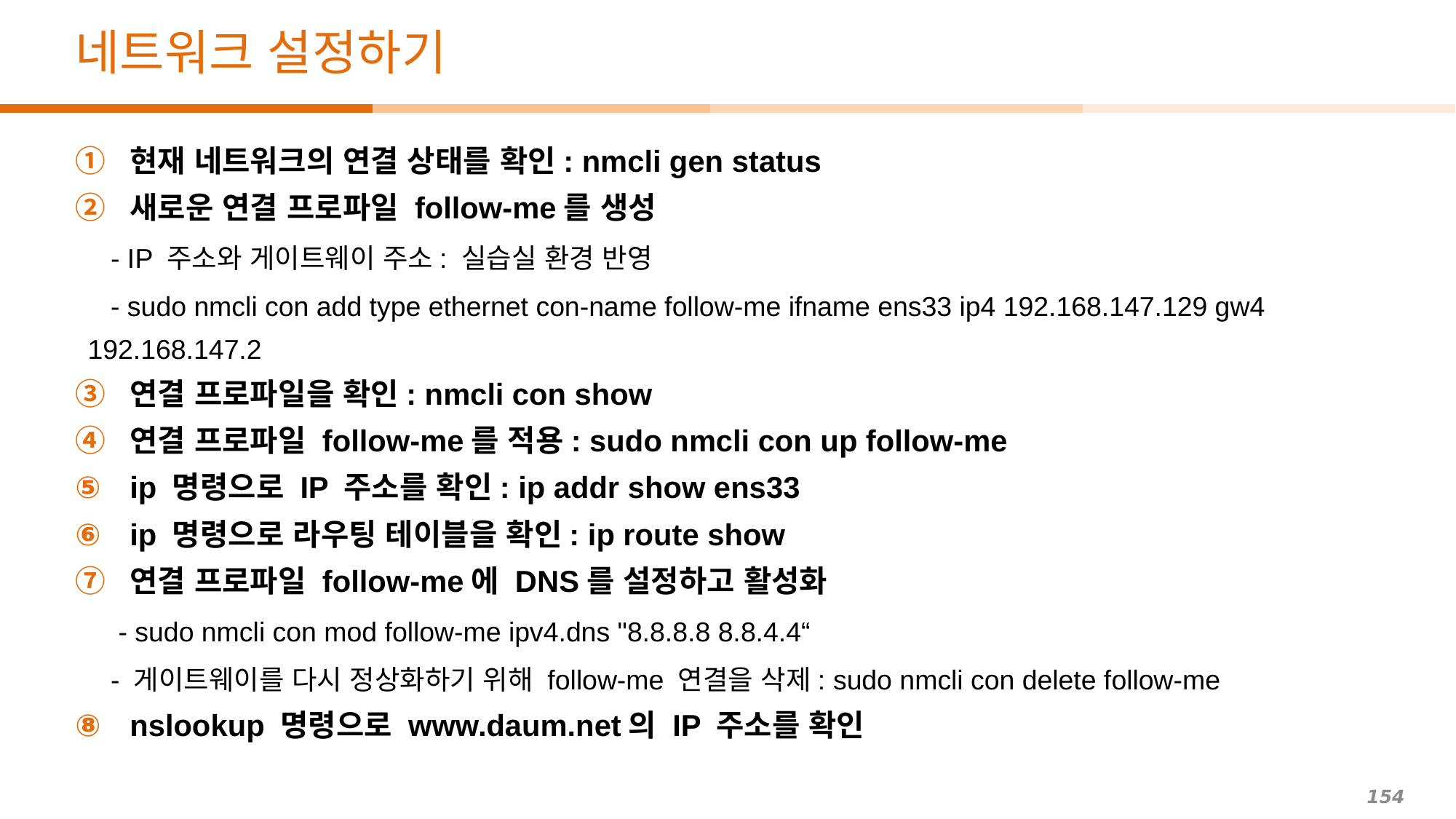

# 네트워크 설정하기
현재 네트워크의 연결 상태를 확인: nmcli gen status
새로운 연결 프로파일 follow-me를 생성
   - IP 주소와 게이트웨이 주소: 실습실 환경 반영
   - sudo nmcli con add type ethernet con-name follow-me ifname ens33 ip4 192.168.147.129 gw4 192.168.147.2
연결 프로파일을 확인: nmcli con show
연결 프로파일 follow-me를 적용: sudo nmcli con up follow-me
ip 명령으로 IP 주소를 확인: ip addr show ens33
ip 명령으로 라우팅 테이블을 확인: ip route show
연결 프로파일 follow-me에 DNS를 설정하고 활성화
    - sudo nmcli con mod follow-me ipv4.dns "8.8.8.8 8.8.4.4“
   - 게이트웨이를 다시 정상화하기 위해 follow-me 연결을 삭제: sudo nmcli con delete follow-me
nslookup 명령으로 www.daum.net의 IP 주소를 확인